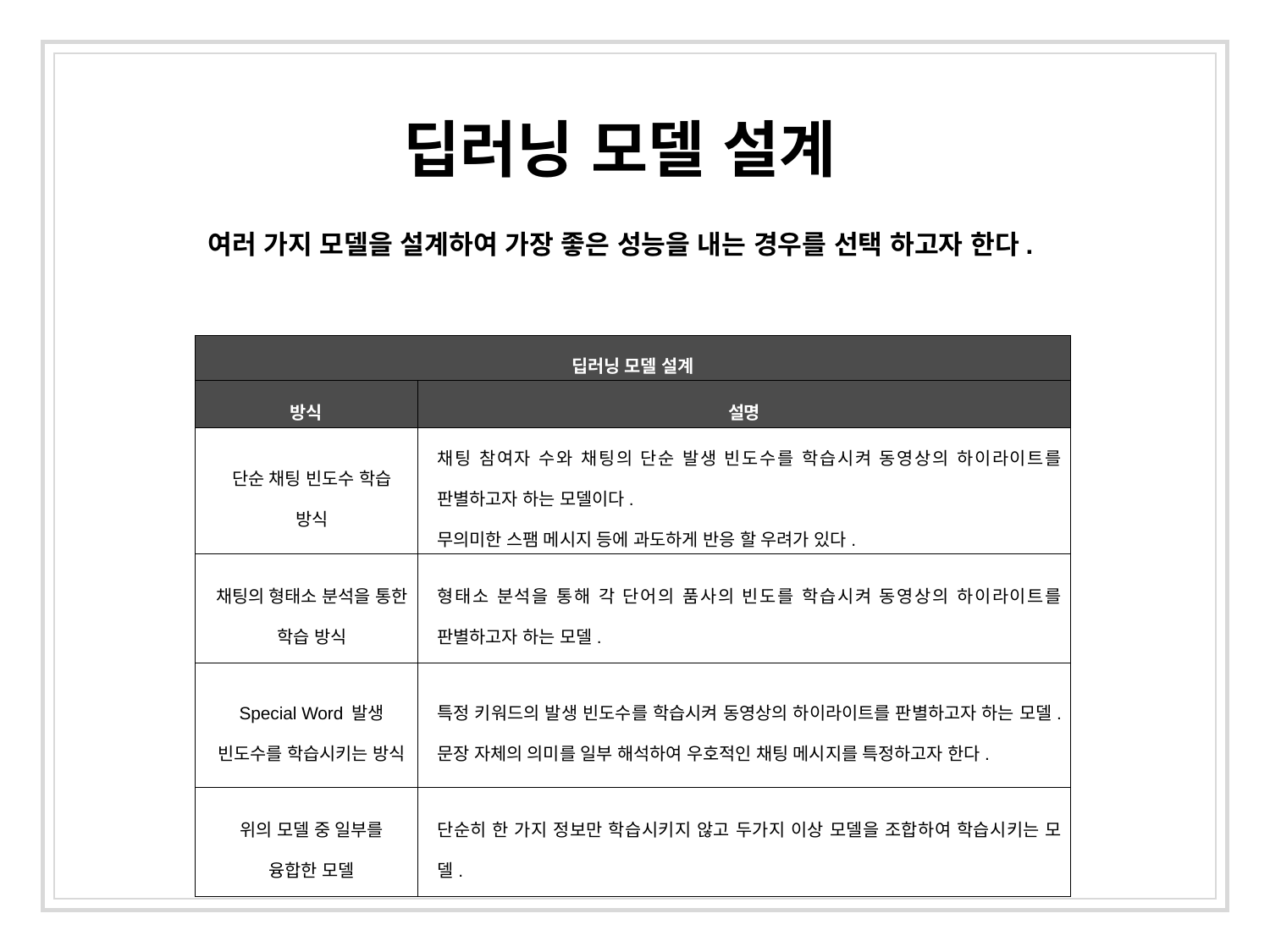

딥러닝 모델 설계
여러 가지 모델을 설계하여 가장 좋은 성능을 내는 경우를 선택 하고자 한다.

| 딥러닝 모델 설계 |  |
| --- | --- |
| 방식 | 설명 |
| 단순 채팅 빈도수 학습 방식 | 채팅 참여자 수와 채팅의 단순 발생 빈도수를 학습시켜 동영상의 하이라이트를 판별하고자 하는 모델이다. 무의미한 스팸 메시지 등에 과도하게 반응 할 우려가 있다. |
| 채팅의 형태소 분석을 통한 학습 방식 | 형태소 분석을 통해 각 단어의 품사의 빈도를 학습시켜 동영상의 하이라이트를 판별하고자 하는 모델. |
| Special Word 발생 빈도수를 학습시키는 방식 | 특정 키워드의 발생 빈도수를 학습시켜 동영상의 하이라이트를 판별하고자 하는 모델. 문장 자체의 의미를 일부 해석하여 우호적인 채팅 메시지를 특정하고자 한다. |
| 위의 모델 중 일부를 융합한 모델 | 단순히 한 가지 정보만 학습시키지 않고 두가지 이상 모델을 조합하여 학습시키는 모델. |